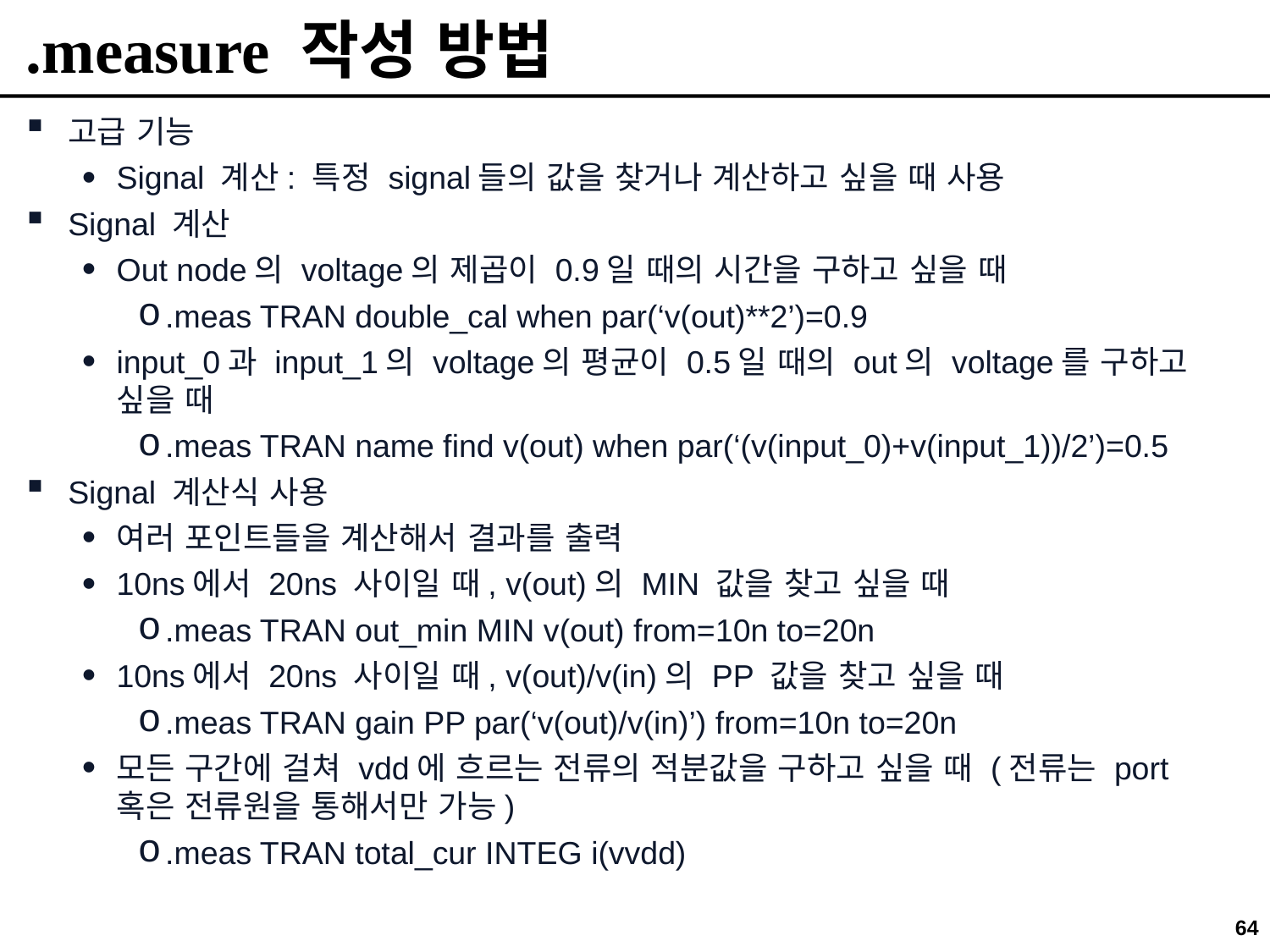

# .measure 작성 방법
고급 기능
Signal 계산: 특정 signal들의 값을 찾거나 계산하고 싶을 때 사용
Signal 계산
Out node의 voltage의 제곱이 0.9일 때의 시간을 구하고 싶을 때
.meas TRAN double_cal when par(‘v(out)**2’)=0.9
input_0과 input_1의 voltage의 평균이 0.5일 때의 out의 voltage를 구하고 싶을 때
.meas TRAN name find v(out) when par(‘(v(input_0)+v(input_1))/2’)=0.5
Signal 계산식 사용
여러 포인트들을 계산해서 결과를 출력
10ns에서 20ns 사이일 때, v(out)의 MIN 값을 찾고 싶을 때
.meas TRAN out_min MIN v(out) from=10n to=20n
10ns에서 20ns 사이일 때, v(out)/v(in)의 PP 값을 찾고 싶을 때
.meas TRAN gain PP par(‘v(out)/v(in)’) from=10n to=20n
모든 구간에 걸쳐 vdd에 흐르는 전류의 적분값을 구하고 싶을 때 (전류는 port 혹은 전류원을 통해서만 가능)
.meas TRAN total_cur INTEG i(vvdd)